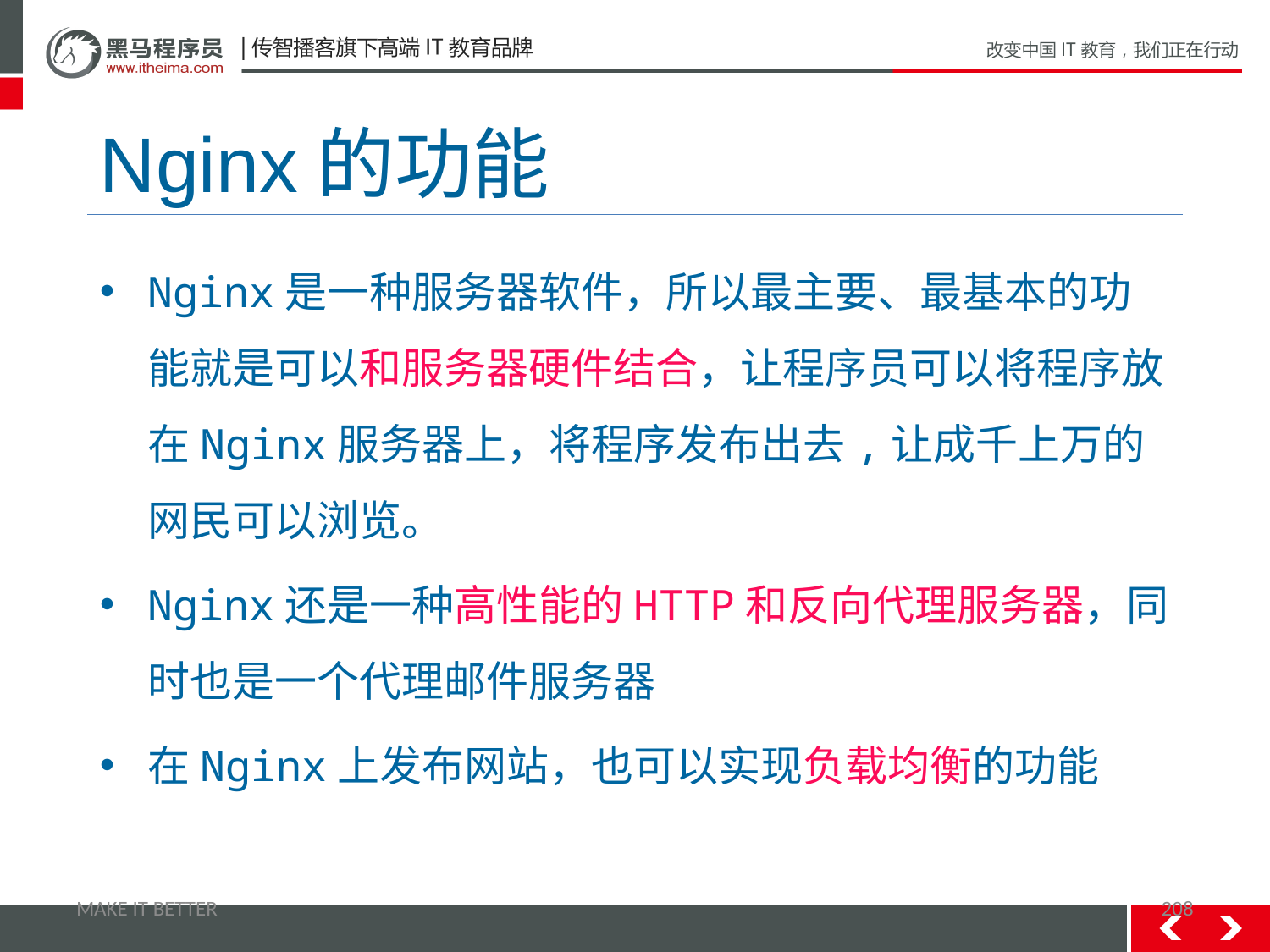

# Nginx的功能
Nginx是一种服务器软件，所以最主要、最基本的功能就是可以和服务器硬件结合，让程序员可以将程序放在Nginx服务器上，将程序发布出去,让成千上万的网民可以浏览。
Nginx还是一种高性能的HTTP和反向代理服务器，同时也是一个代理邮件服务器
在Nginx上发布网站，也可以实现负载均衡的功能
MAKE IT BETTER
208